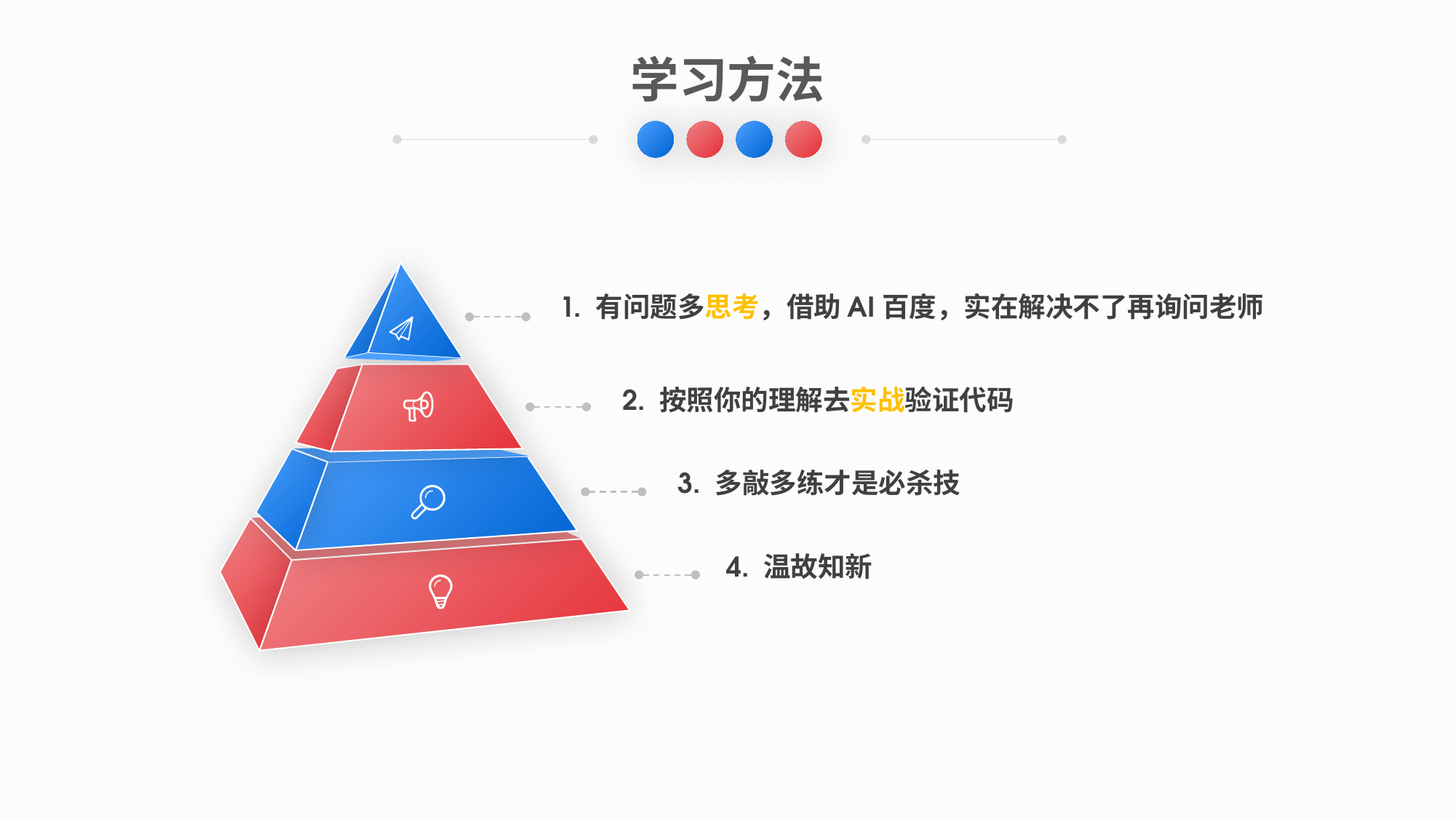

学习方法

1. 有问题多思考，借助AI百度，实在解决不了再询问老师

2. 按照你的理解去实战验证代码

3. 多敲多练才是必杀技

4. 温故知新